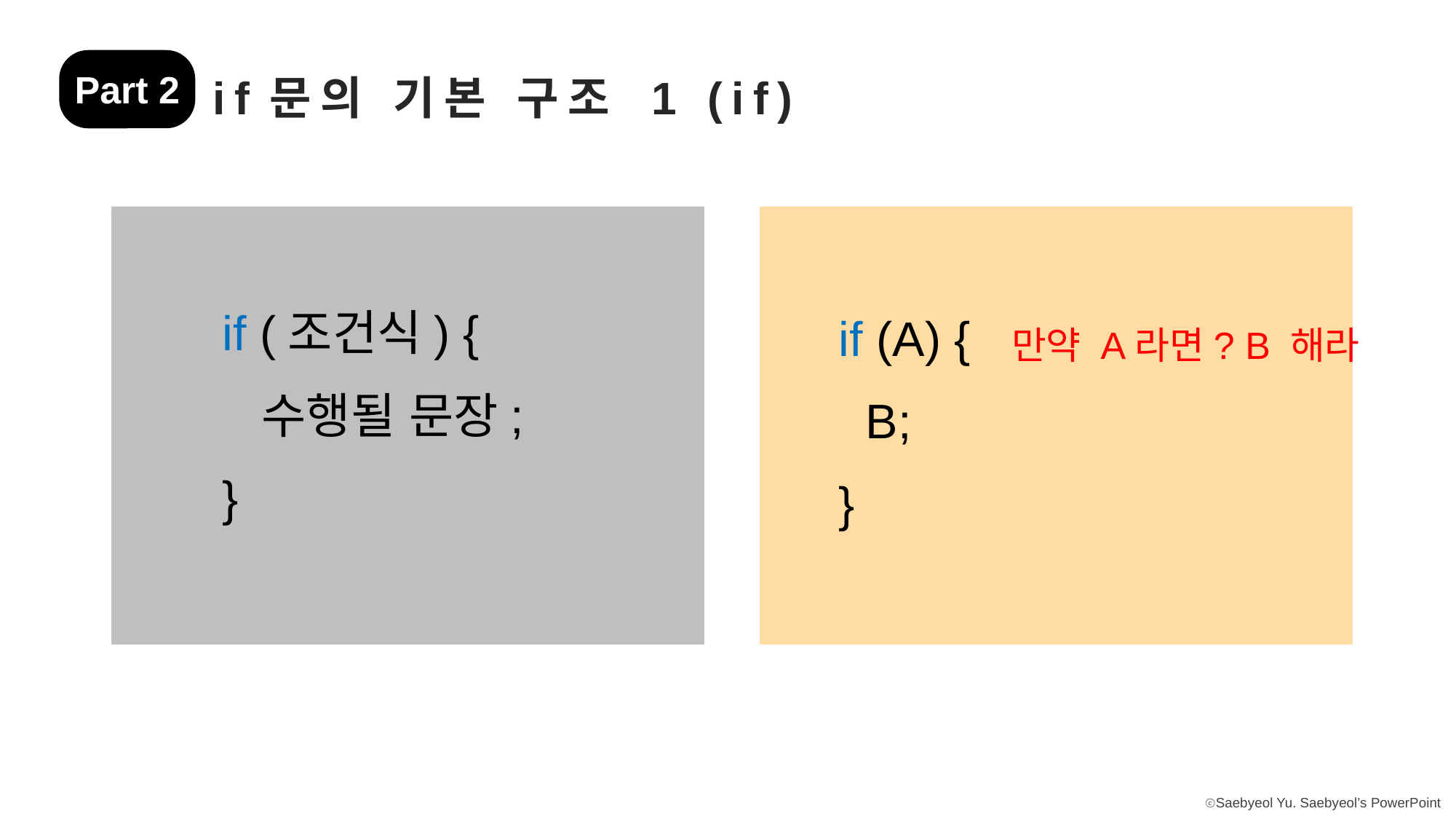

Part 2
if문의 기본 구조 1 (if)

if (조건식) {
  수행될 문장;
}
if (A) {
  B;
}
만약 A라면? B 해라